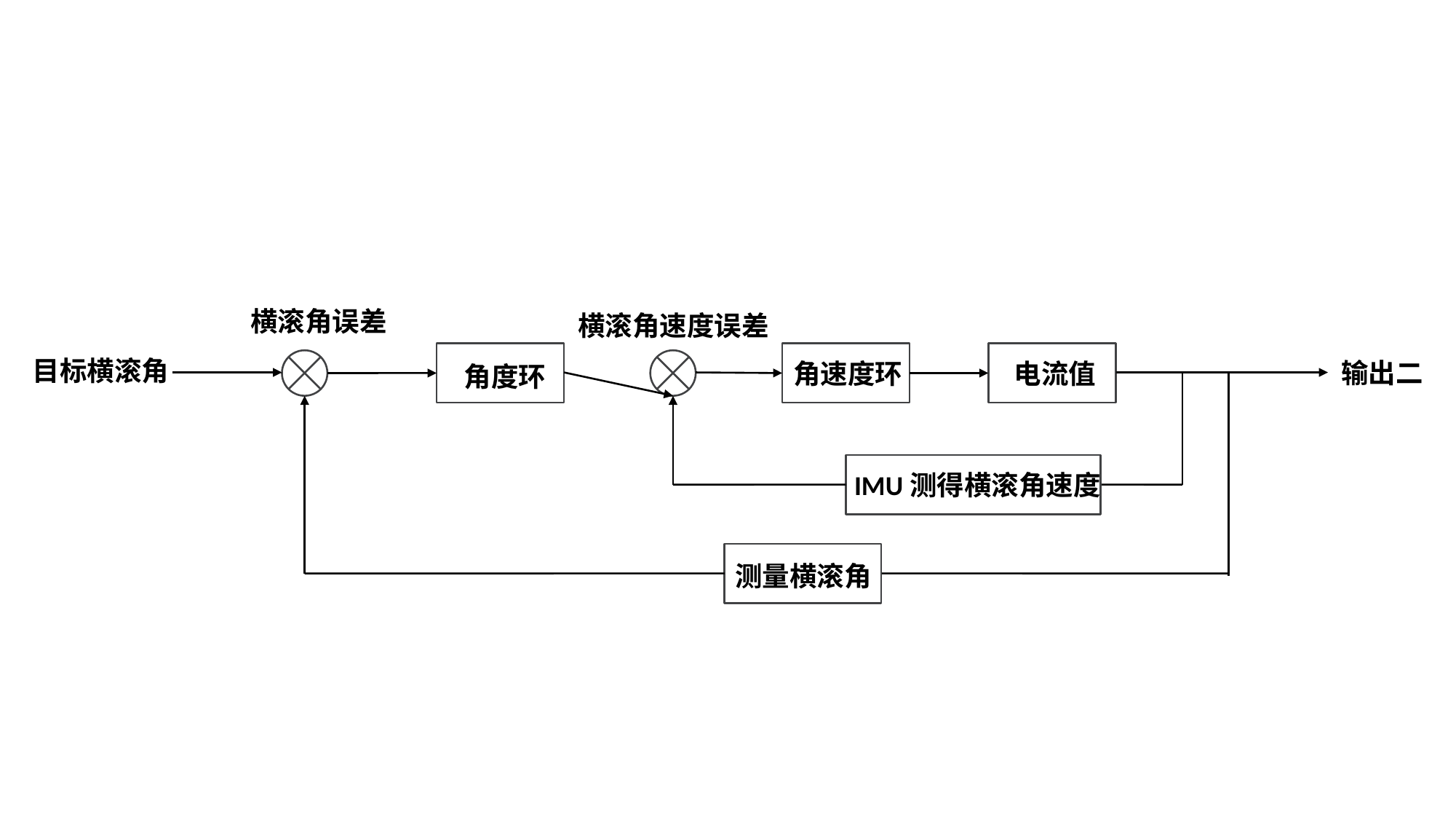

横滚角误差
横滚角速度误差

目标横滚角

输出二
角速度环
电流值
角度环

IMU测得横滚角速度

测量横滚角